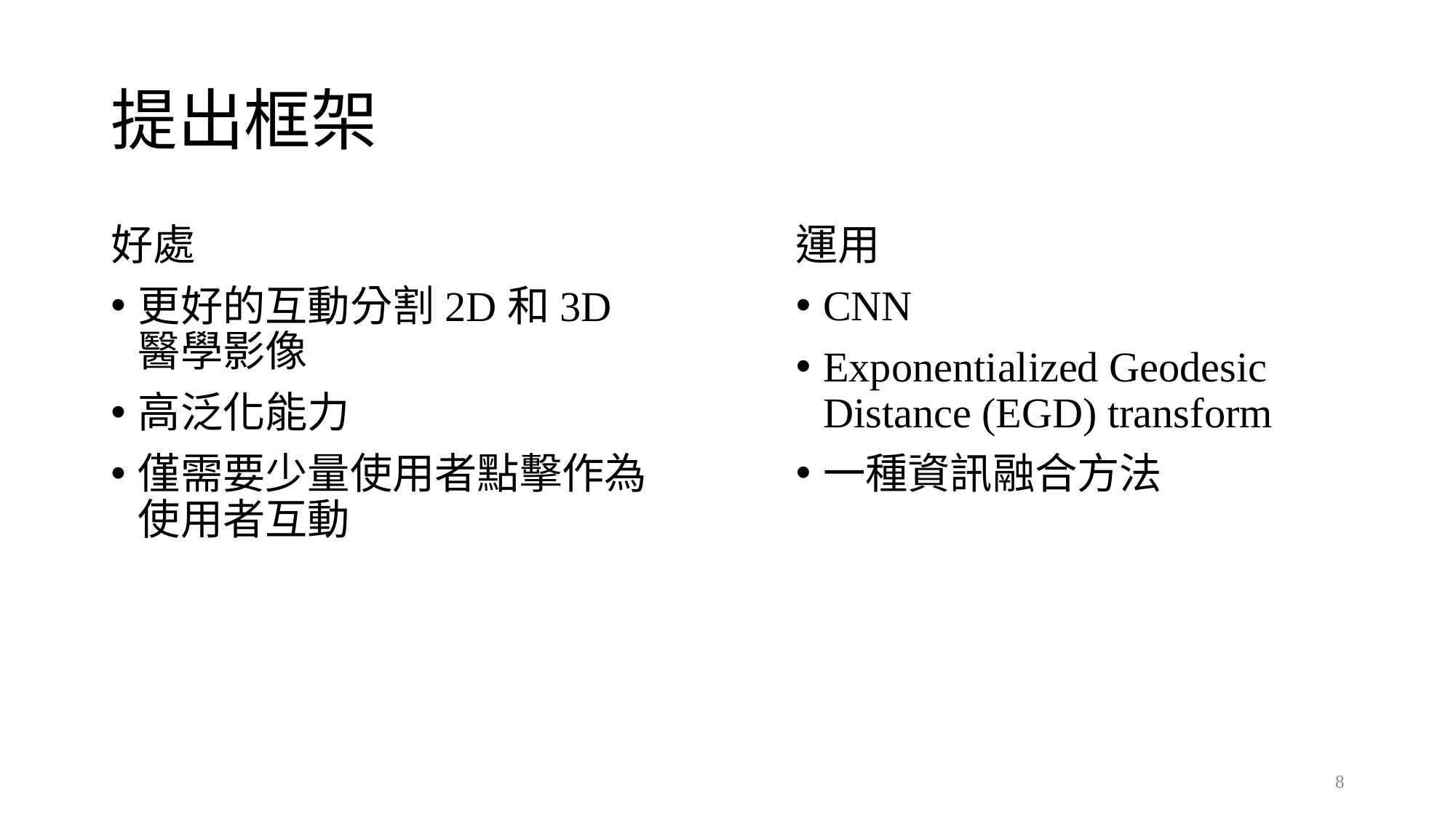

# 提出框架
好處
更好的互動分割2D和3D醫學影像
高泛化能力
僅需要少量使用者點擊作為使用者互動

運用
CNN
Exponentialized Geodesic Distance (EGD) transform
一種資訊融合方法
8